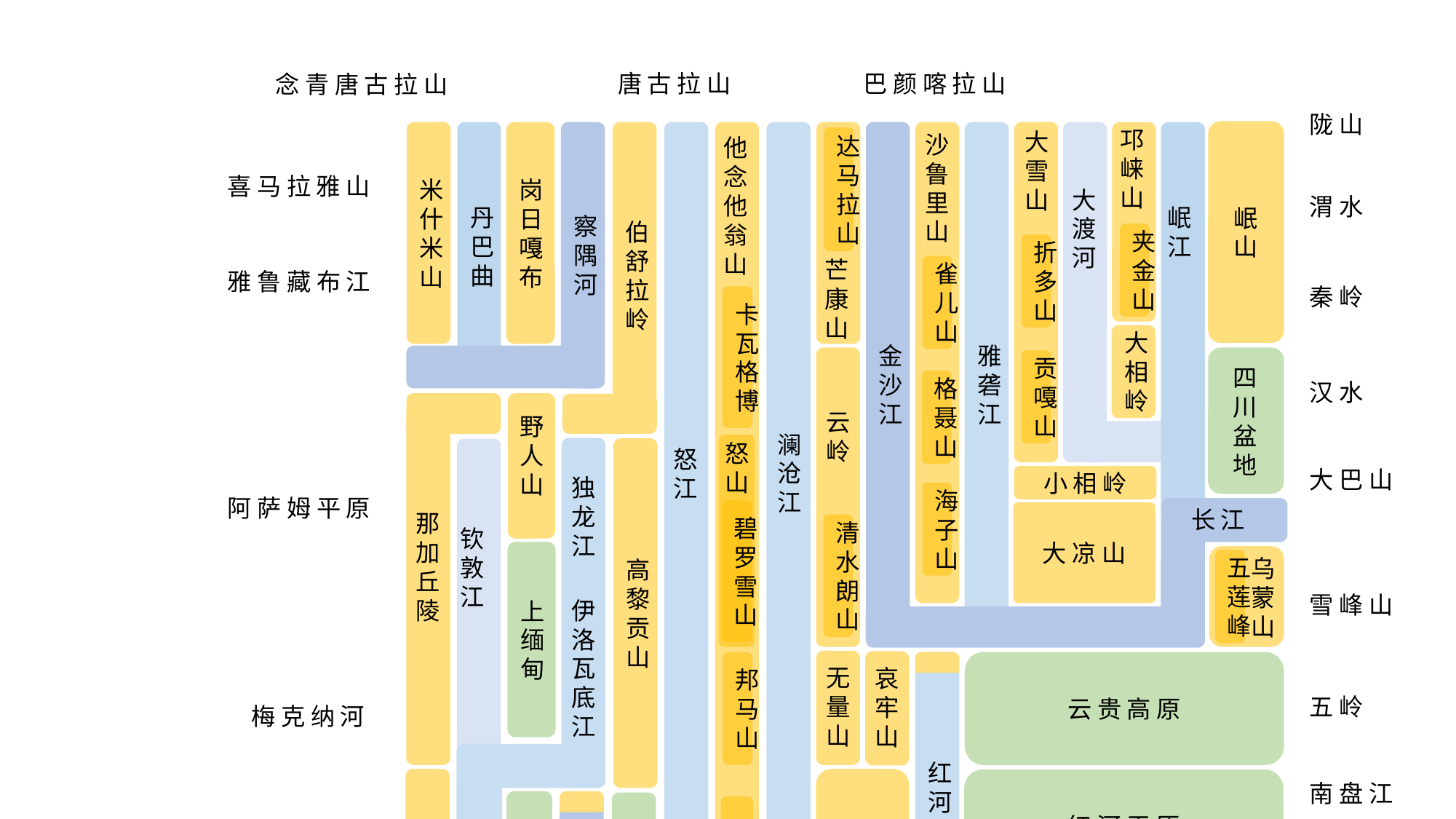

唐 古 拉 山
巴 颜 喀 拉 山
念 青 唐 古 拉 山
陇 山
邛崃山
岷山
大雪山
米什米山
丹巴曲
岗日嘎布

察隅河

伯舒拉岭

金沙江

雅砻江

沙鲁里山
他念他翁山
达马拉山
喜 马 拉 雅 山
大渡河
渭 水
岷江
夹金山
折多山
芒康山
雀儿山
雅 鲁 藏 布 江

秦 岭
卡瓦格博
大相岭

贡嘎山
四川盆地

格聂山
汉 水

云岭

野人山

澜沧江
怒山

高黎贡山

怒江

大 巴 山
小 相 岭
独龙江
海子山
阿 萨 姆 平 原
长 江
碧罗雪山
大 凉 山
那加丘陵

清水朗山
钦敦江
上缅甸

乌蒙山
五莲峰
雪 峰 山
伊洛瓦底江

红河
云 贵 高 原

邦马山
无量山
哀牢山
五 岭

梅 克 纳 河

若开山

红 河 平 原
南 盘 江
伊洛瓦底江下游平原

掸邦高原
他侬通猜山
萨尔温江
长山
湄公河

孟 加 拉 湾
锡当河

湄 公 河
平 原

昭披耶河平 原

昭披耶河
呵 叻 平 原
示横意断图山系
碧差汶山
南 海

洞 里 萨 湖
盆 地

他念他翁山

安 达 曼 海
泰 国 湾
andrepimpo
2022_3_18
马 来 半 岛